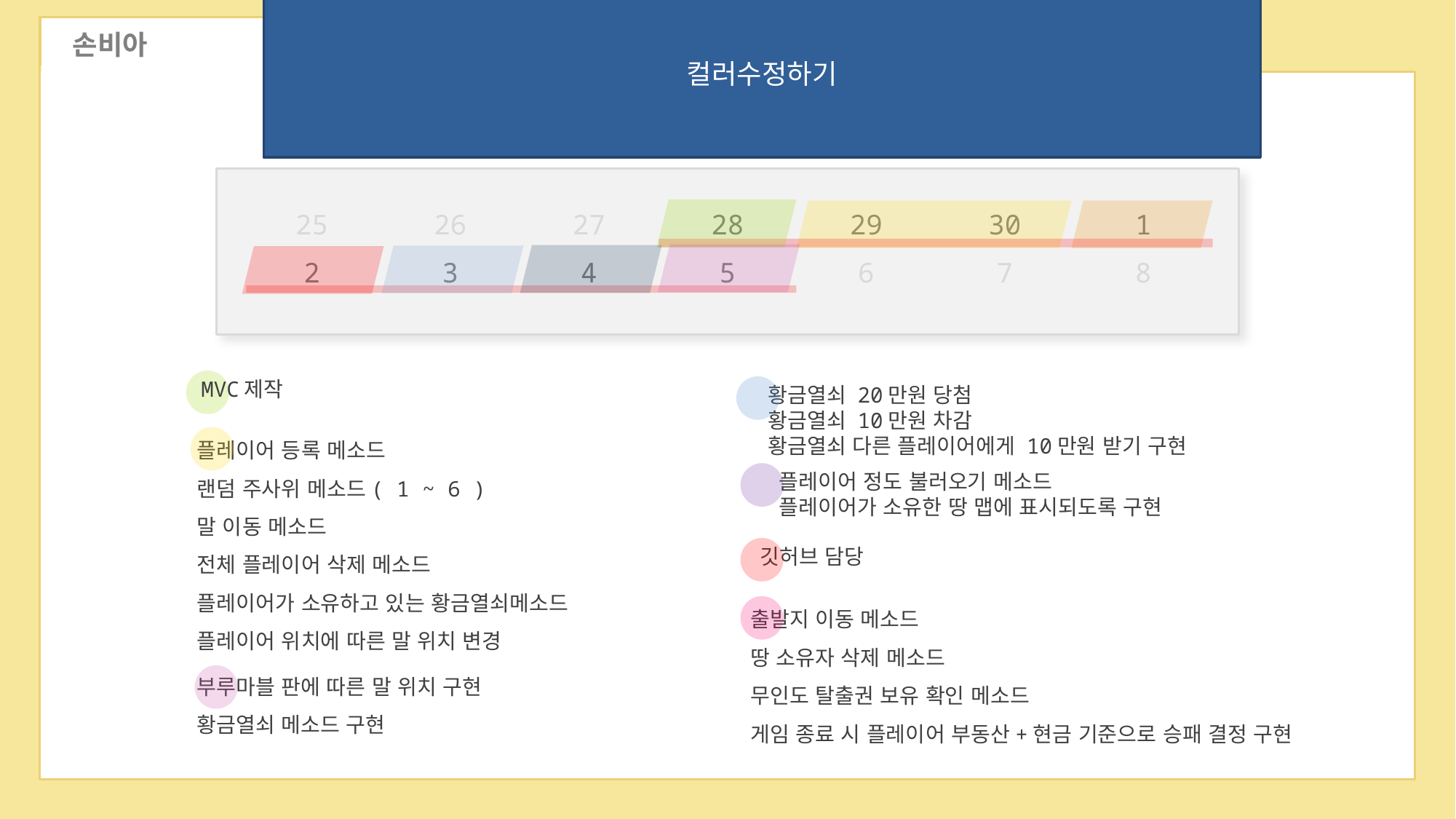

컬러수정하기
  손비아

| 25 | 26 | 27 | 28 | 29 | 30 | 1 |
| --- | --- | --- | --- | --- | --- | --- |
| 2 | 3 | 4 | 5 | 6 | 7 | 8 |

MVC제작
황금열쇠 20만원 당첨
황금열쇠 10만원 차감
황금열쇠 다른 플레이어에게 10만원 받기 구현

플레이어 등록 메소드
랜덤 주사위 메소드( 1 ~ 6 )
말 이동 메소드
전체 플레이어 삭제 메소드
플레이어가 소유하고 있는 황금열쇠메소드
플레이어 위치에 따른 말 위치 변경

플레이어 정도 불러오기 메소드
플레이어가 소유한 땅 맵에 표시되도록 구현

깃허브 담당

출발지 이동 메소드
땅 소유자 삭제 메소드
무인도 탈출권 보유 확인 메소드
게임 종료 시 플레이어 부동산+현금 기준으로 승패 결정 구현

부루마블 판에 따른 말 위치 구현
황금열쇠 메소드 구현